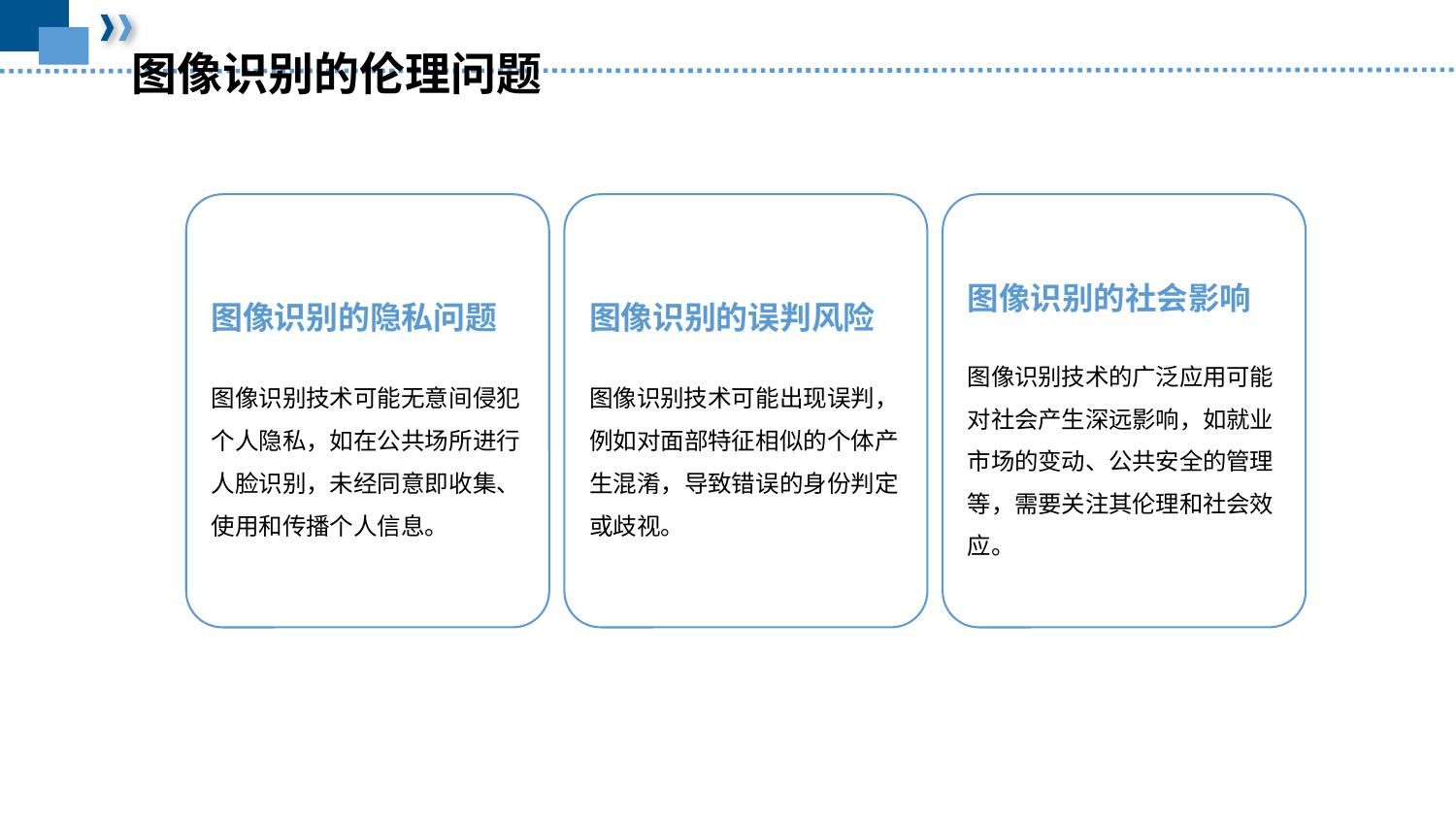

图像识别的伦理问题

图像识别的隐私问题
图像识别技术可能无意间侵犯个人隐私，如在公共场所进行人脸识别，未经同意即收集、使用和传播个人信息。

图像识别的误判风险
图像识别技术可能出现误判，例如对面部特征相似的个体产生混淆，导致错误的身份判定或歧视。

图像识别的社会影响
图像识别技术的广泛应用可能对社会产生深远影响，如就业市场的变动、公共安全的管理等，需要关注其伦理和社会效应。